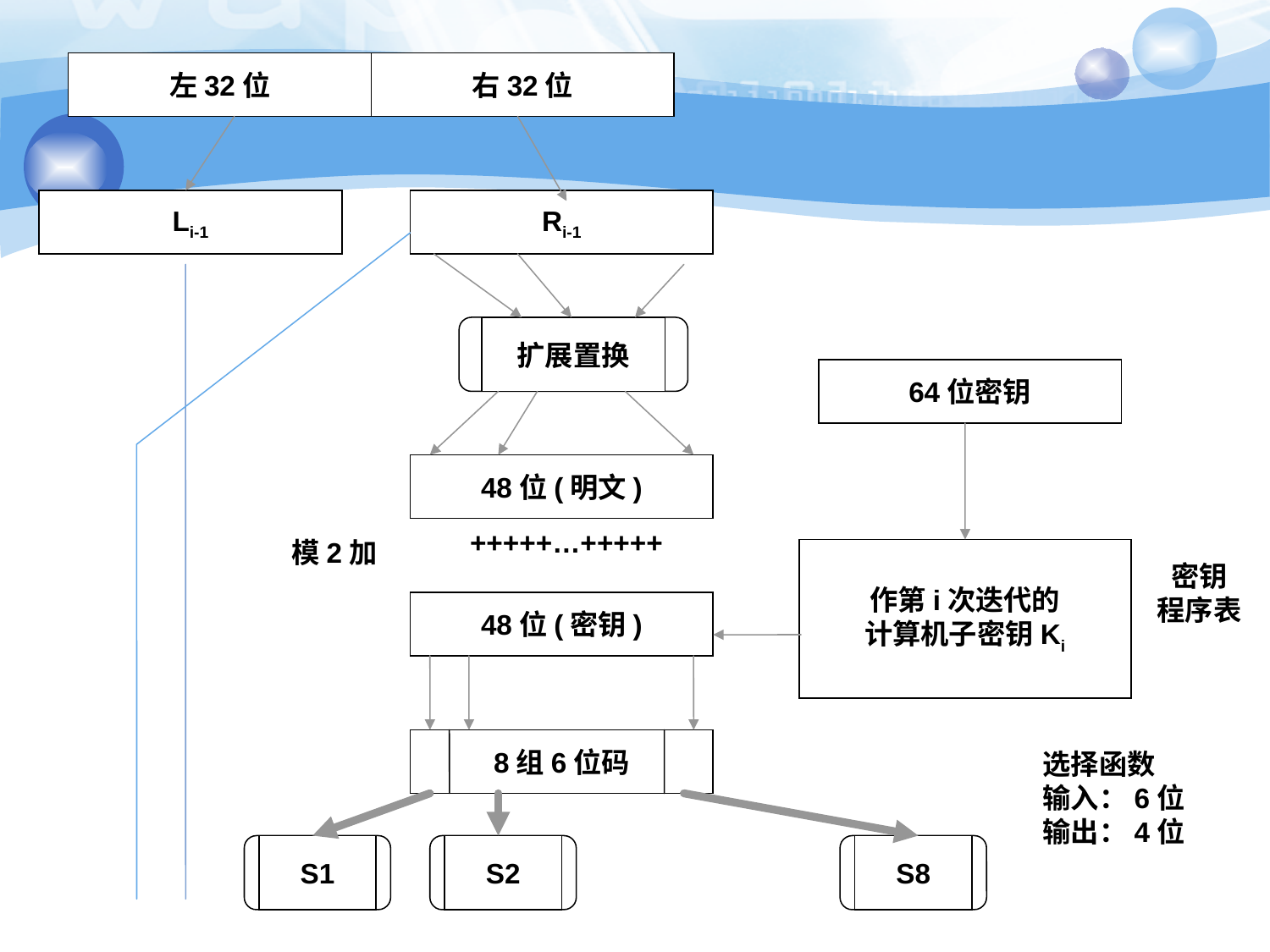

左32位
右32位

Li-1
Ri-1

扩展置换
64位密钥

48位(明文)
+++++…+++++
模2加
作第i次迭代的
计算机子密钥Ki
密钥
程序表
48位(密钥)

8组6位码

选择函数
输入：6位
输出：4位

S1

S2

S8